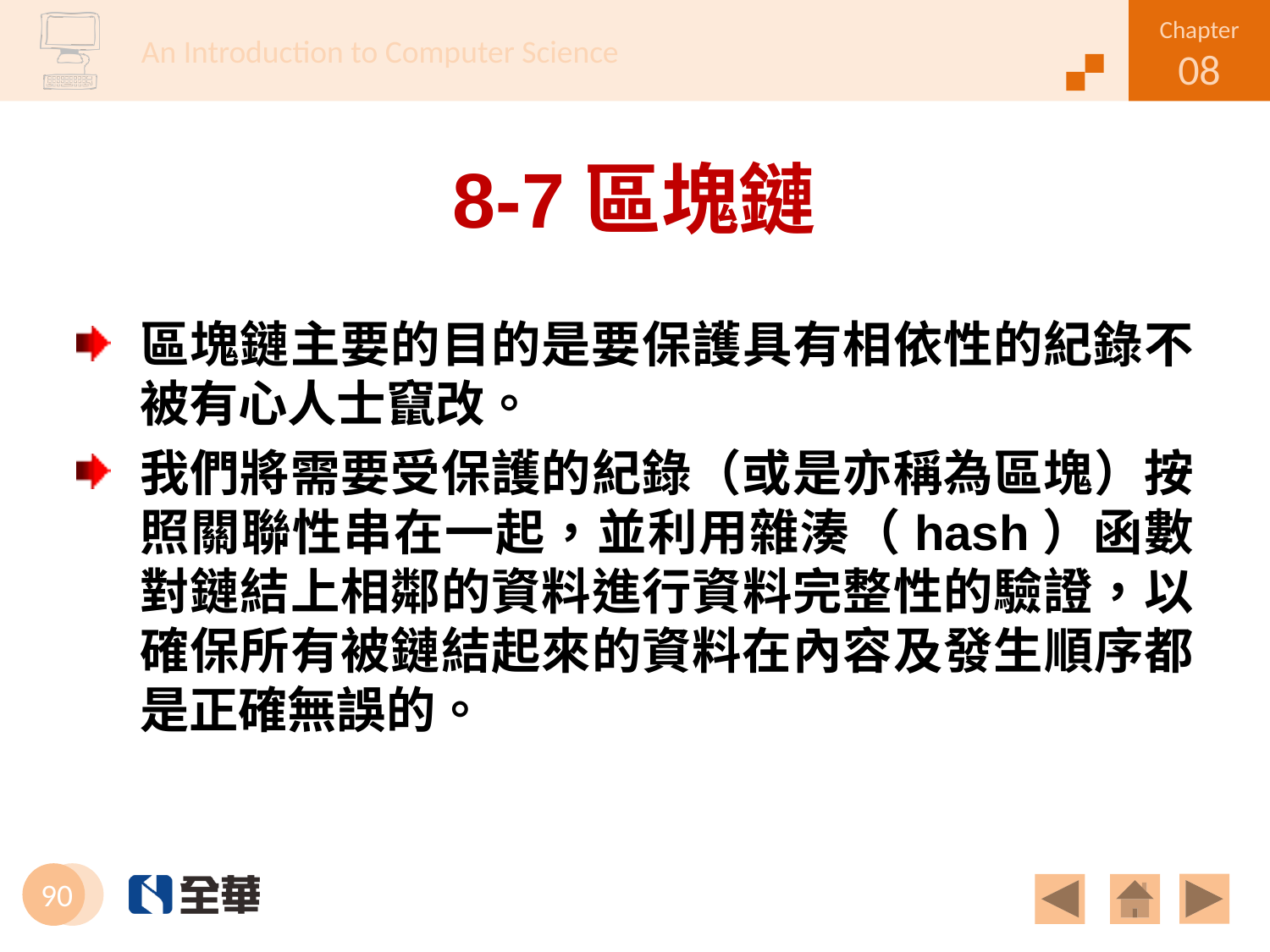

# 8-7區塊鏈
區塊鏈主要的目的是要保護具有相依性的紀錄不被有心人士竄改。
我們將需要受保護的紀錄（或是亦稱為區塊）按照關聯性串在一起，並利用雜湊（hash）函數對鏈結上相鄰的資料進行資料完整性的驗證，以確保所有被鏈結起來的資料在內容及發生順序都是正確無誤的。